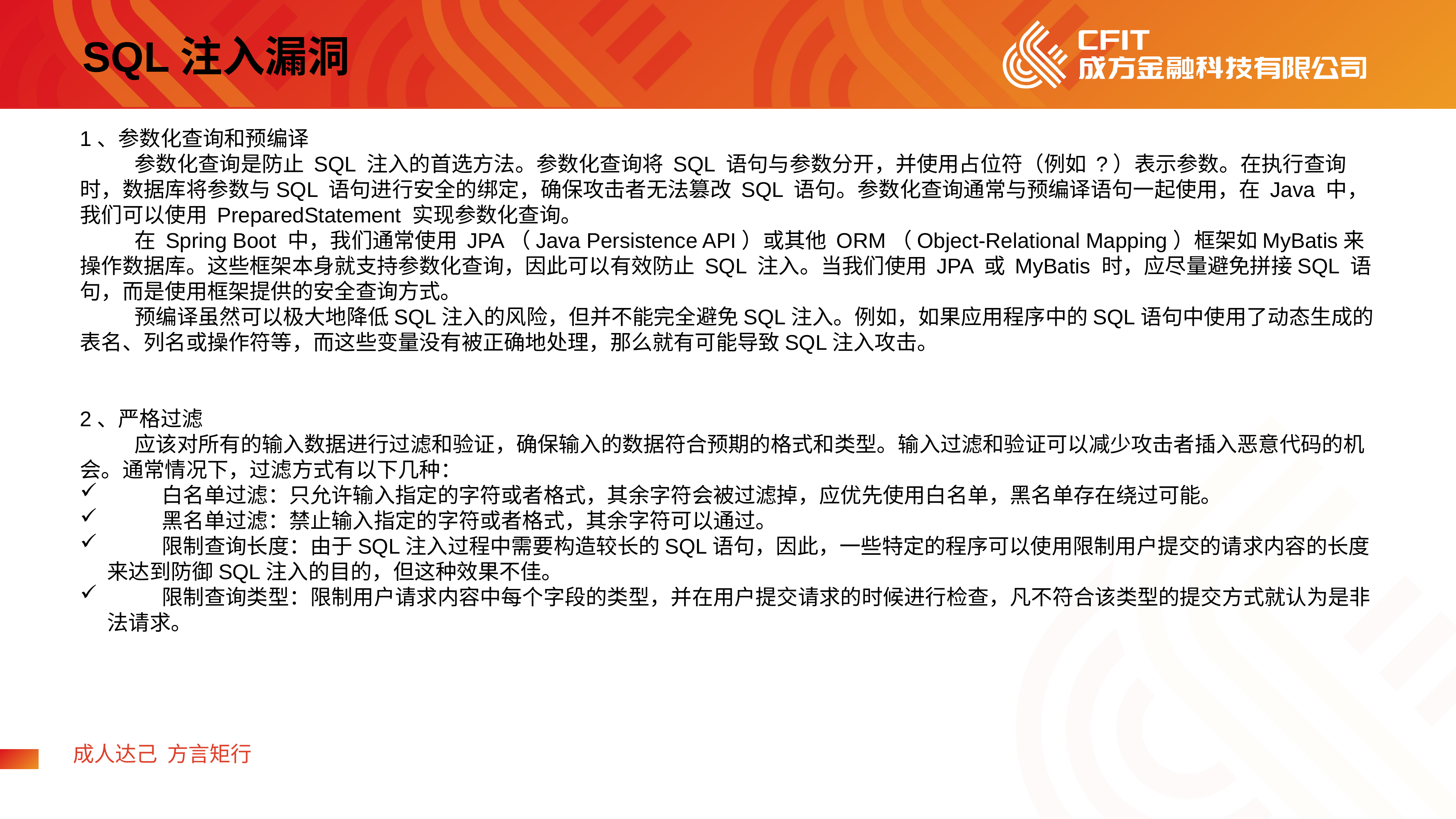

SQL注入漏洞
1、参数化查询和预编译
	参数化查询是防止 SQL 注入的首选方法。参数化查询将 SQL 语句与参数分开，并使用占位符（例如 ?）表示参数。在执行查询时，数据库将参数与SQL 语句进行安全的绑定，确保攻击者无法篡改 SQL 语句。参数化查询通常与预编译语句一起使用，在 Java 中，我们可以使用 PreparedStatement 实现参数化查询。
	在 Spring Boot 中，我们通常使用 JPA（Java Persistence API）或其他 ORM（Object-Relational Mapping）框架如MyBatis来操作数据库。这些框架本身就支持参数化查询，因此可以有效防止 SQL 注入。当我们使用 JPA 或 MyBatis 时，应尽量避免拼接SQL 语句，而是使用框架提供的安全查询方式。
	预编译虽然可以极大地降低SQL注入的风险，但并不能完全避免SQL注入。例如，如果应用程序中的SQL语句中使用了动态生成的表名、列名或操作符等，而这些变量没有被正确地处理，那么就有可能导致SQL注入攻击。

2、严格过滤
	应该对所有的输入数据进行过滤和验证，确保输入的数据符合预期的格式和类型。输入过滤和验证可以减少攻击者插入恶意代码的机会。通常情况下，过滤方式有以下几种：
	白名单过滤：只允许输入指定的字符或者格式，其余字符会被过滤掉，应优先使用白名单，黑名单存在绕过可能。
	黑名单过滤：禁止输入指定的字符或者格式，其余字符可以通过。
	限制查询长度：由于SQL注入过程中需要构造较长的SQL语句，因此，一些特定的程序可以使用限制用户提交的请求内容的长度来达到防御SQL注入的目的，但这种效果不佳。
	限制查询类型：限制用户请求内容中每个字段的类型，并在用户提交请求的时候进行检查，凡不符合该类型的提交方式就认为是非法请求。